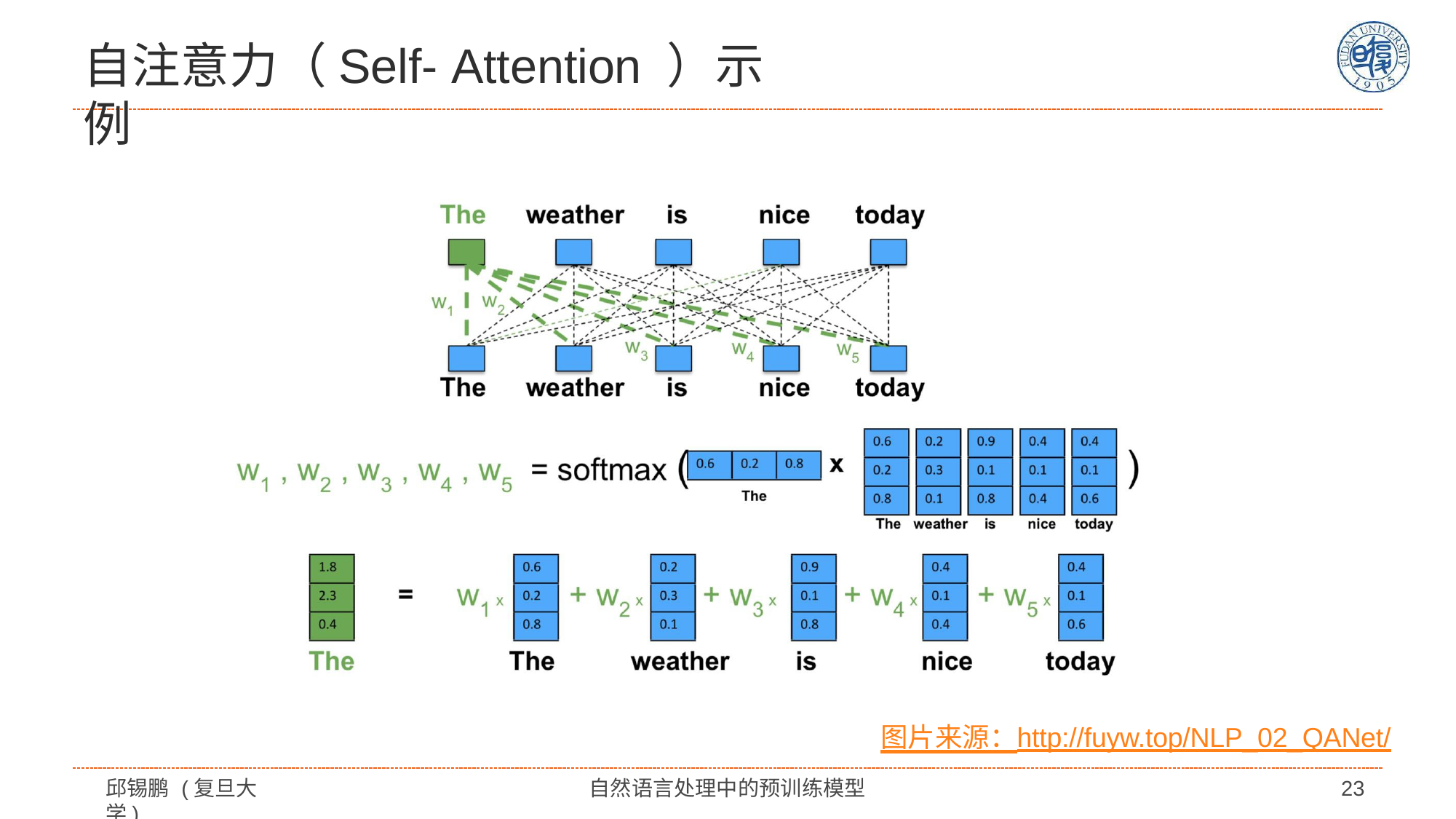

# 自注意力（Self- Attention ）示例

图片来源：http://fuyw.top/NLP_02_QANet/
邱锡鹏 (复旦大学)
自然语言处理中的预训练模型
23